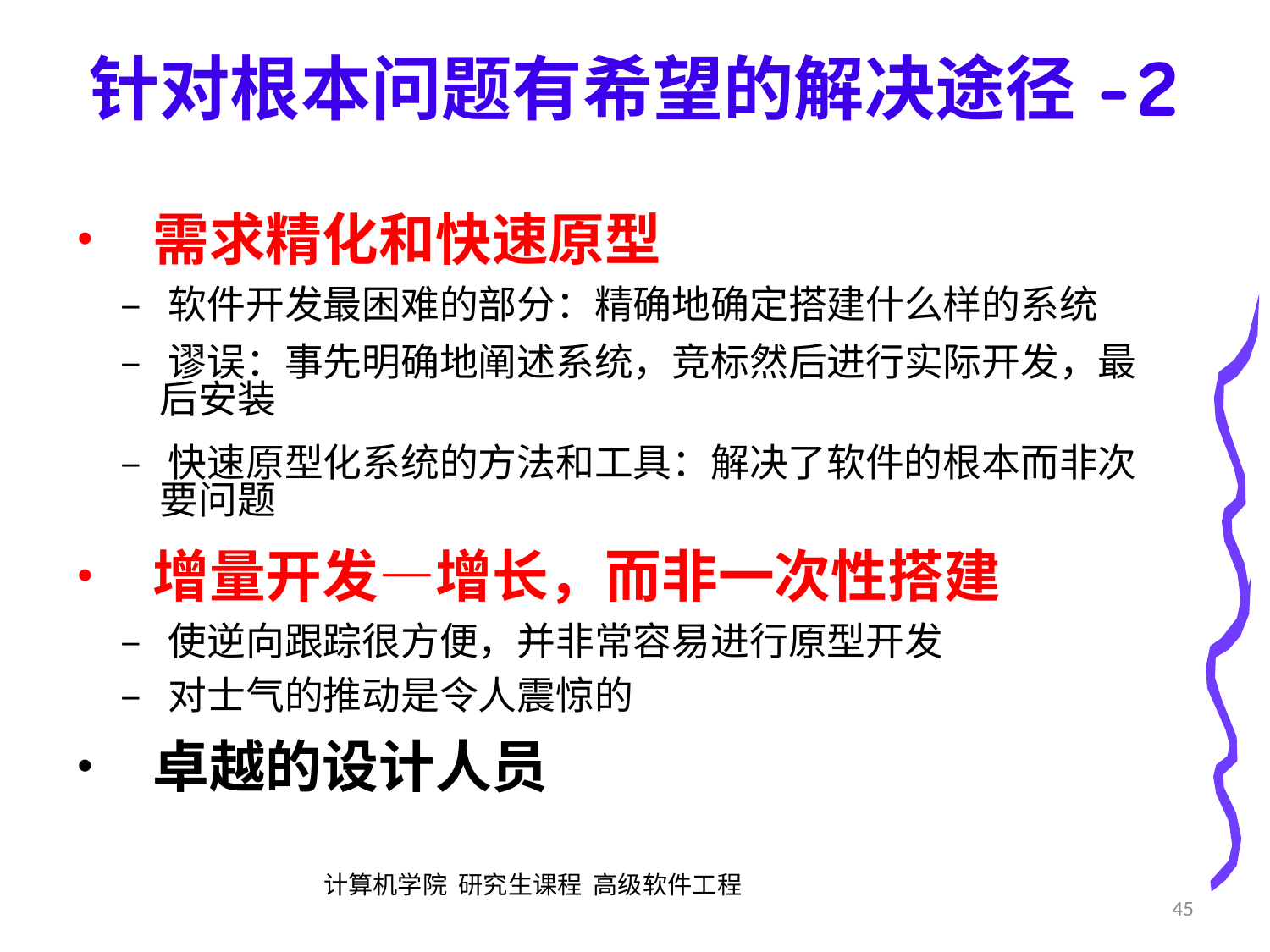

针对根本问题有希望的解决途径-2

•  需求精化和快速原型
		–  软件开发最困难的部分：精确地确定搭建什么样的系统
		–  谬误：事先明确地阐述系统，竞标然后进行实际开发，最
			后安装
		–  快速原型化系统的方法和工具：解决了软件的根本而非次
			要问题
•  增量开发—增长，而非一次性搭建
		–  使逆向跟踪很方便，并非常容易进行原型开发
		–  对士气的推动是令人震惊的
•  卓越的设计人员

计算机学院  研究生课程  高级软件工程
45